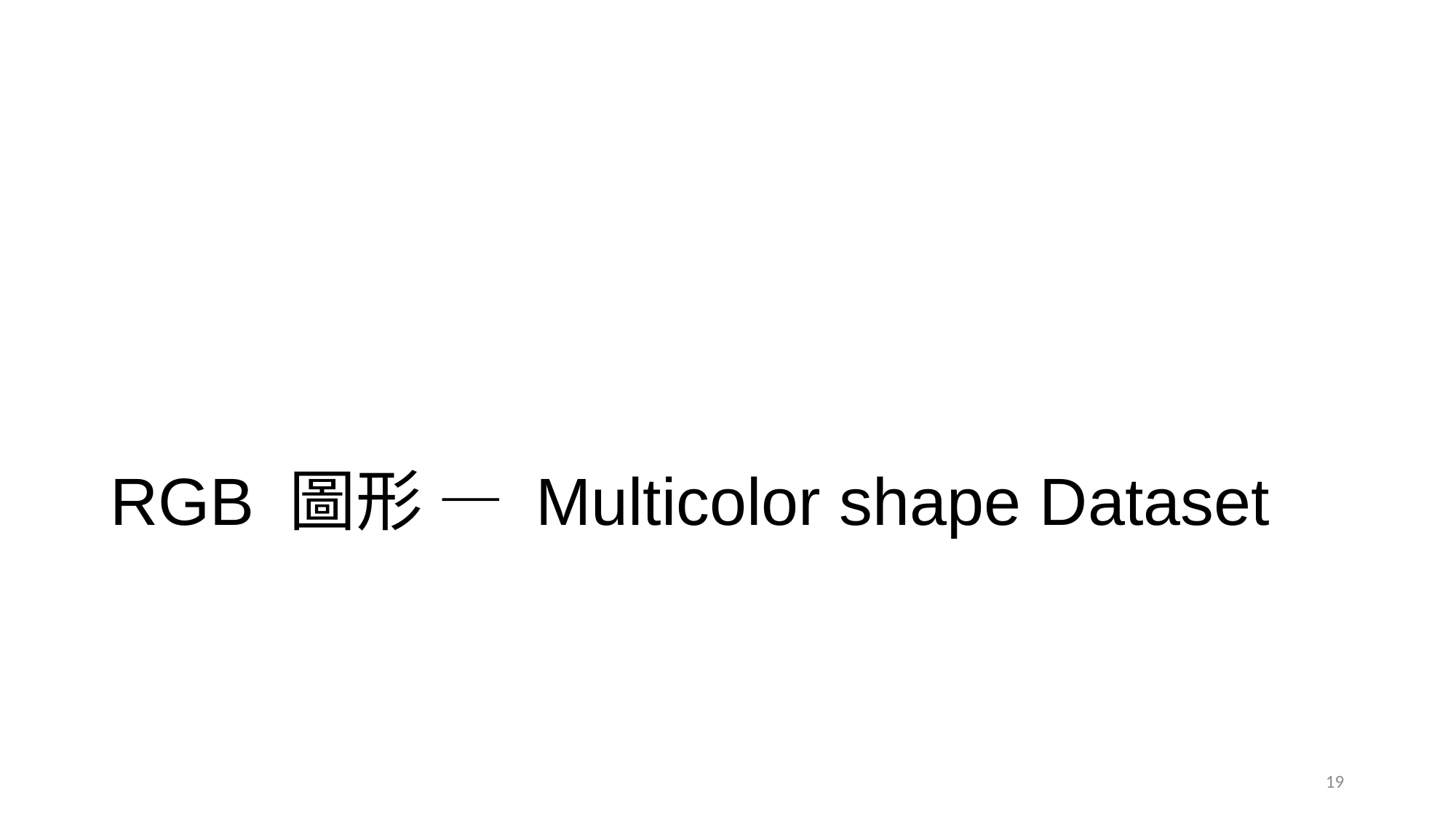

# RGB 圖形 — Multicolor shape Dataset

19